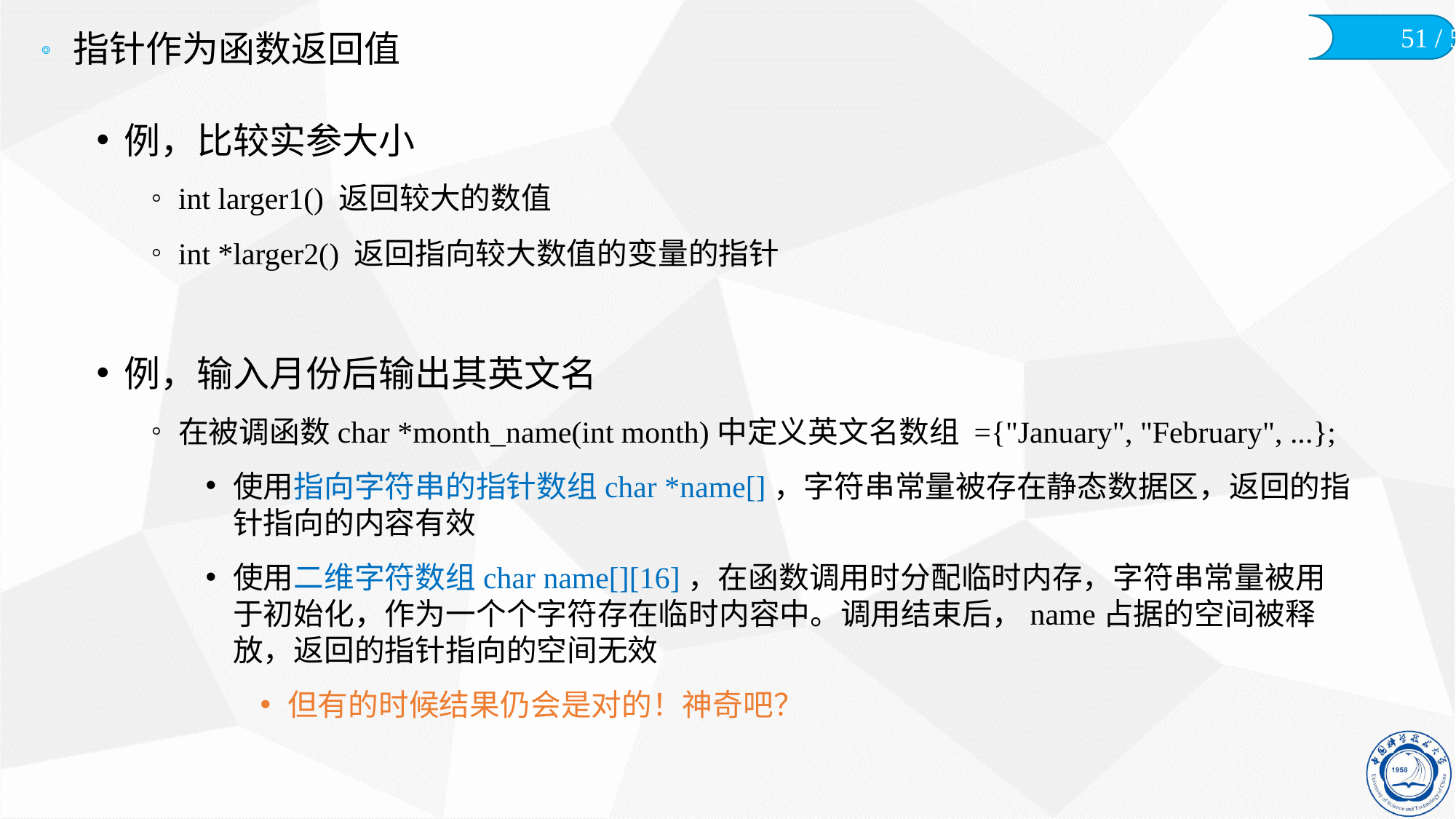

# 指针作为函数返回值
例，比较实参大小
int larger1() 返回较大的数值
int *larger2() 返回指向较大数值的变量的指针

例，输入月份后输出其英文名
在被调函数char *month_name(int month)中定义英文名数组 ={"January", "February", ...};
使用指向字符串的指针数组char *name[]，字符串常量被存在静态数据区，返回的指针指向的内容有效
使用二维字符数组char name[][16]，在函数调用时分配临时内存，字符串常量被用于初始化，作为一个个字符存在临时内容中。调用结束后，name占据的空间被释放，返回的指针指向的空间无效
但有的时候结果仍会是对的！神奇吧？